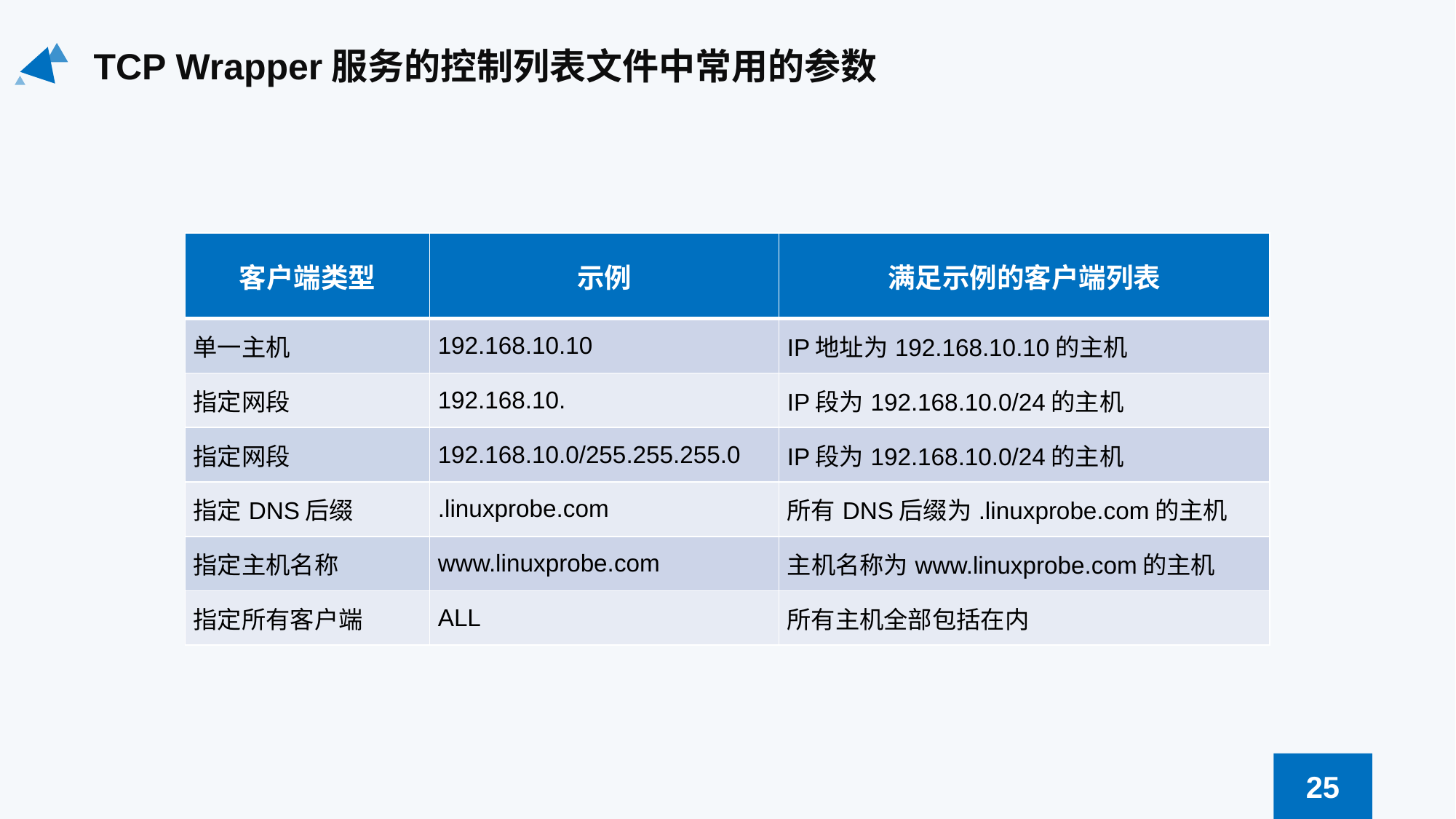

TCP Wrapper服务的控制列表文件中常用的参数

| 客户端类型 | 示例 | 满足示例的客户端列表 |
| --- | --- | --- |
| 单一主机 | 192.168.10.10 | IP地址为192.168.10.10的主机 |
| 指定网段 | 192.168.10. | IP段为192.168.10.0/24的主机 |
| 指定网段 | 192.168.10.0/255.255.255.0 | IP段为192.168.10.0/24的主机 |
| 指定DNS后缀 | .linuxprobe.com | 所有DNS后缀为.linuxprobe.com的主机 |
| 指定主机名称 | www.linuxprobe.com | 主机名称为www.linuxprobe.com的主机 |
| 指定所有客户端 | ALL | 所有主机全部包括在内 |

25